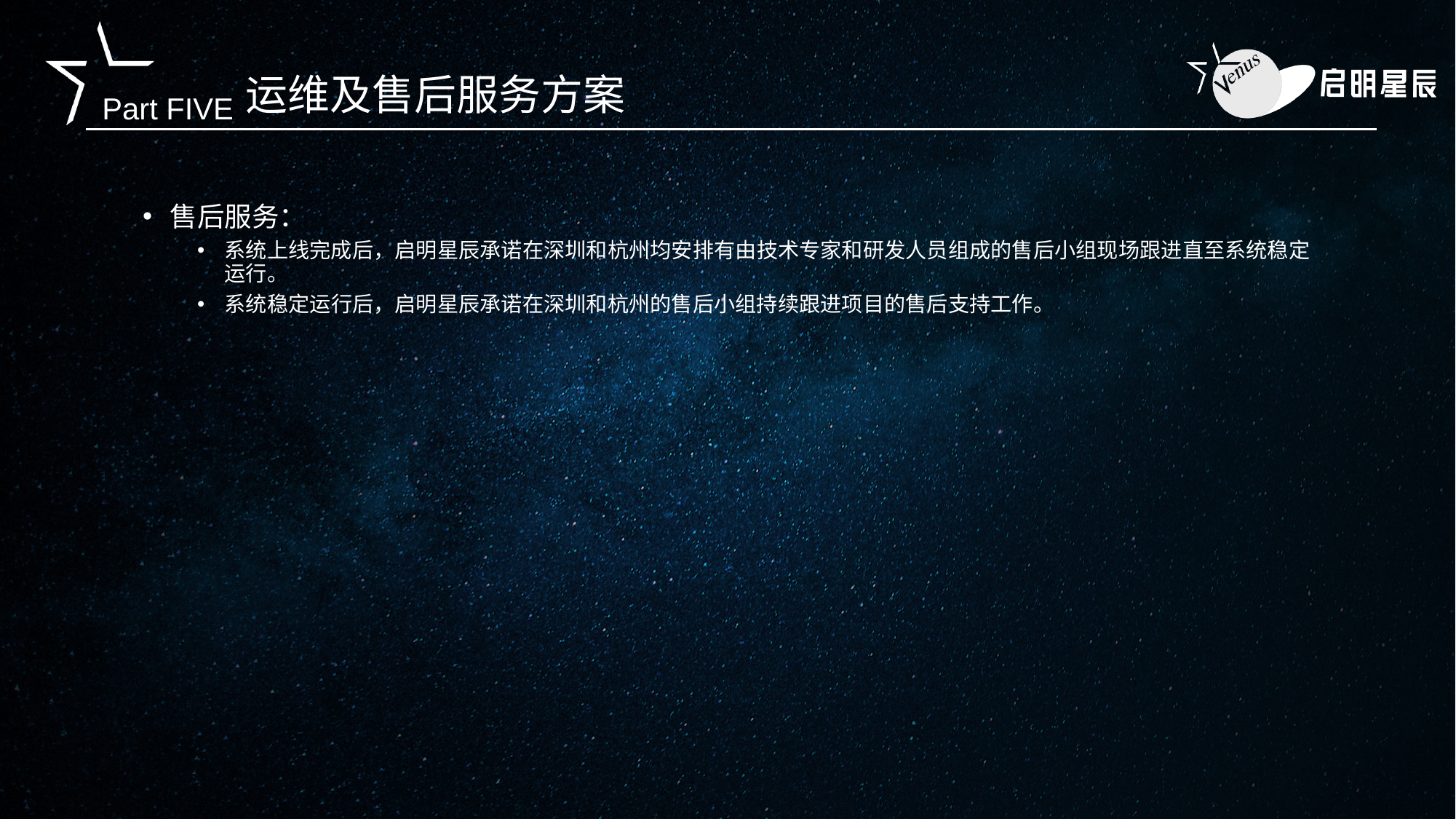

# 运维及售后服务方案
售后服务：
系统上线完成后，启明星辰承诺在深圳和杭州均安排有由技术专家和研发人员组成的售后小组现场跟进直至系统稳定运行。
系统稳定运行后，启明星辰承诺在深圳和杭州的售后小组持续跟进项目的售后支持工作。